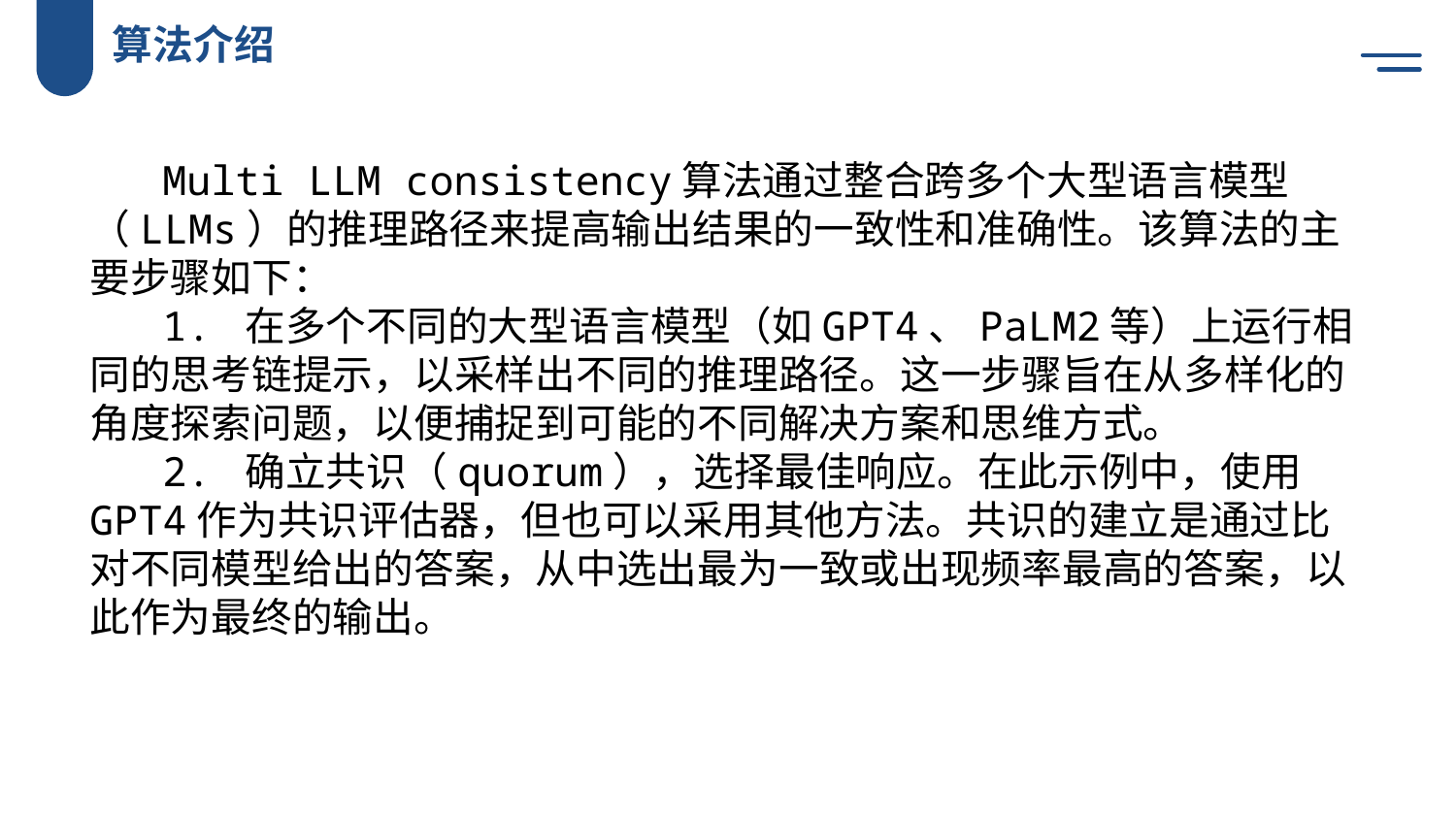

算法介绍
Multi LLM consistency算法通过整合跨多个大型语言模型（LLMs）的推理路径来提高输出结果的一致性和准确性。该算法的主要步骤如下：
1. 在多个不同的大型语言模型（如GPT4、PaLM2等）上运行相同的思考链提示，以采样出不同的推理路径。这一步骤旨在从多样化的角度探索问题，以便捕捉到可能的不同解决方案和思维方式。
2. 确立共识（quorum），选择最佳响应。在此示例中，使用GPT4作为共识评估器，但也可以采用其他方法。共识的建立是通过比对不同模型给出的答案，从中选出最为一致或出现频率最高的答案，以此作为最终的输出。
您的内容打在这里，或者通过复制您的文本后，在此框中选择粘贴您的内容打在这里，或者通过复制您的文本后，在此框中选择粘贴